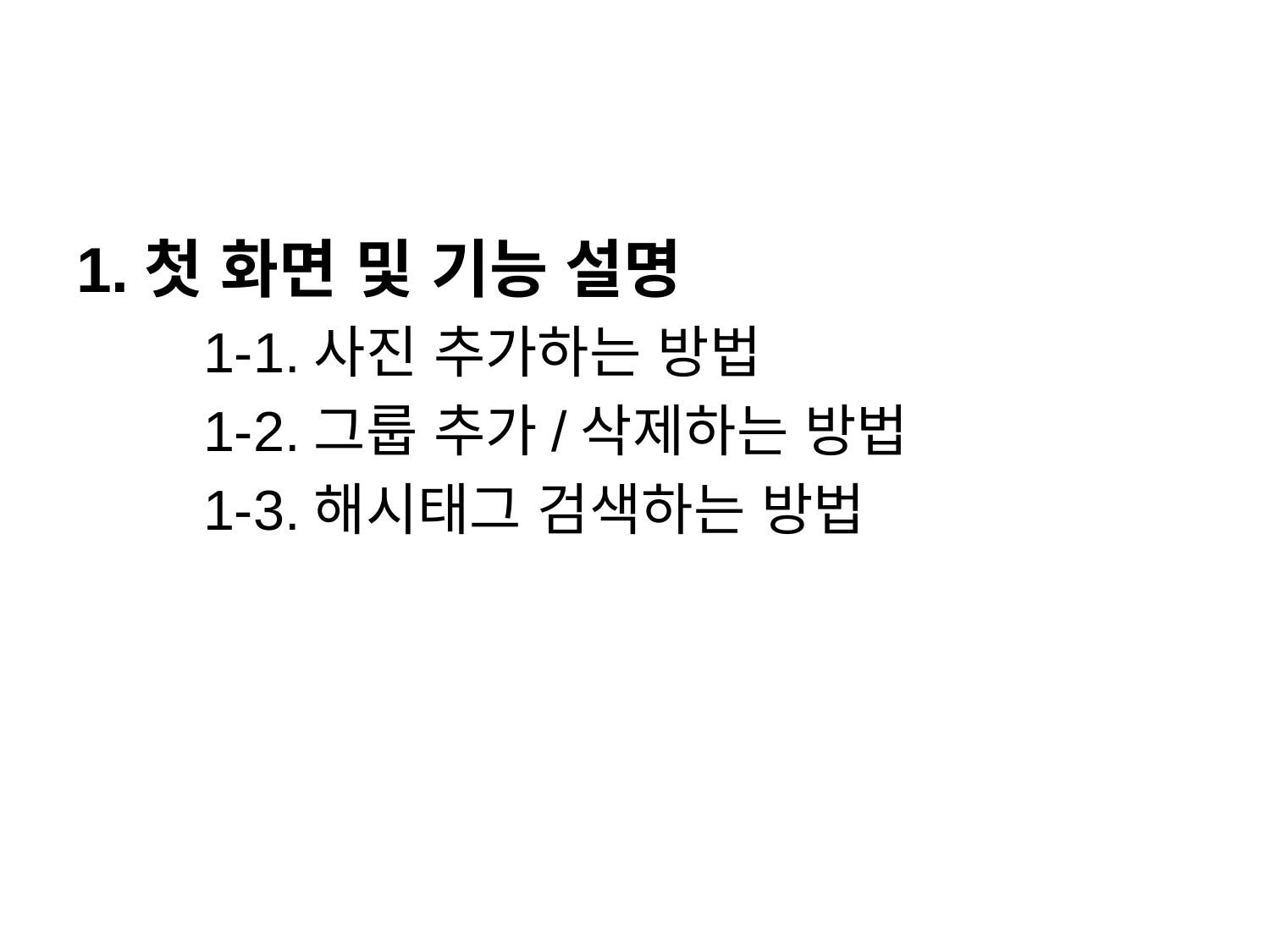

1.첫 화면 및 기능 설명
	1-1.사진 추가하는 방법
	1-2.그룹 추가/삭제하는 방법
	1-3.해시태그 검색하는 방법